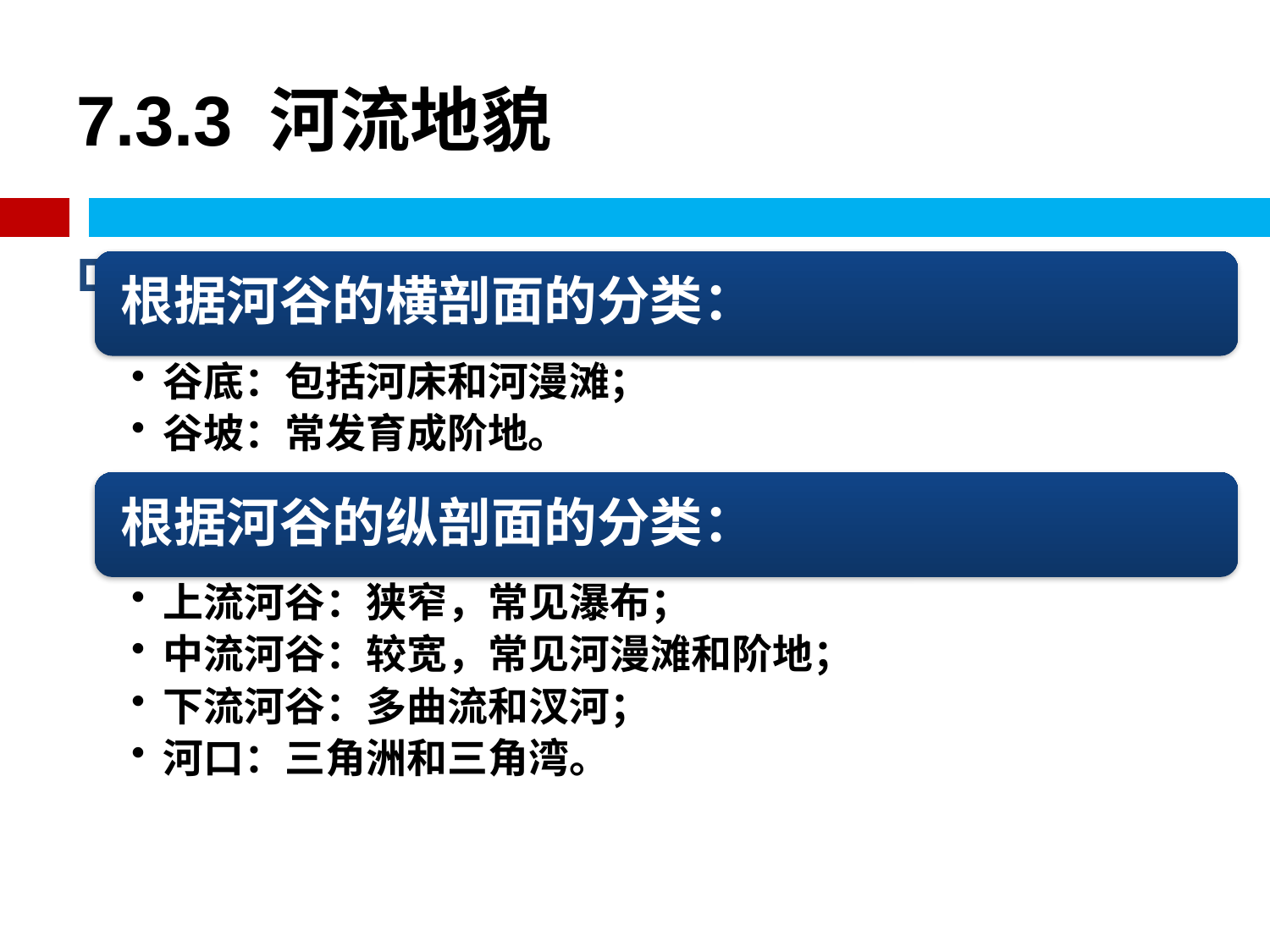

# 7.3.3 河流地貌
.
根据河谷的横剖面的分类：
谷底：包括河床和河漫滩；
谷坡：常发育成阶地。
根据河谷的纵剖面的分类：
上流河谷：狭窄，常见瀑布；
中流河谷：较宽，常见河漫滩和阶地；
下流河谷：多曲流和汊河；
河口：三角洲和三角湾。